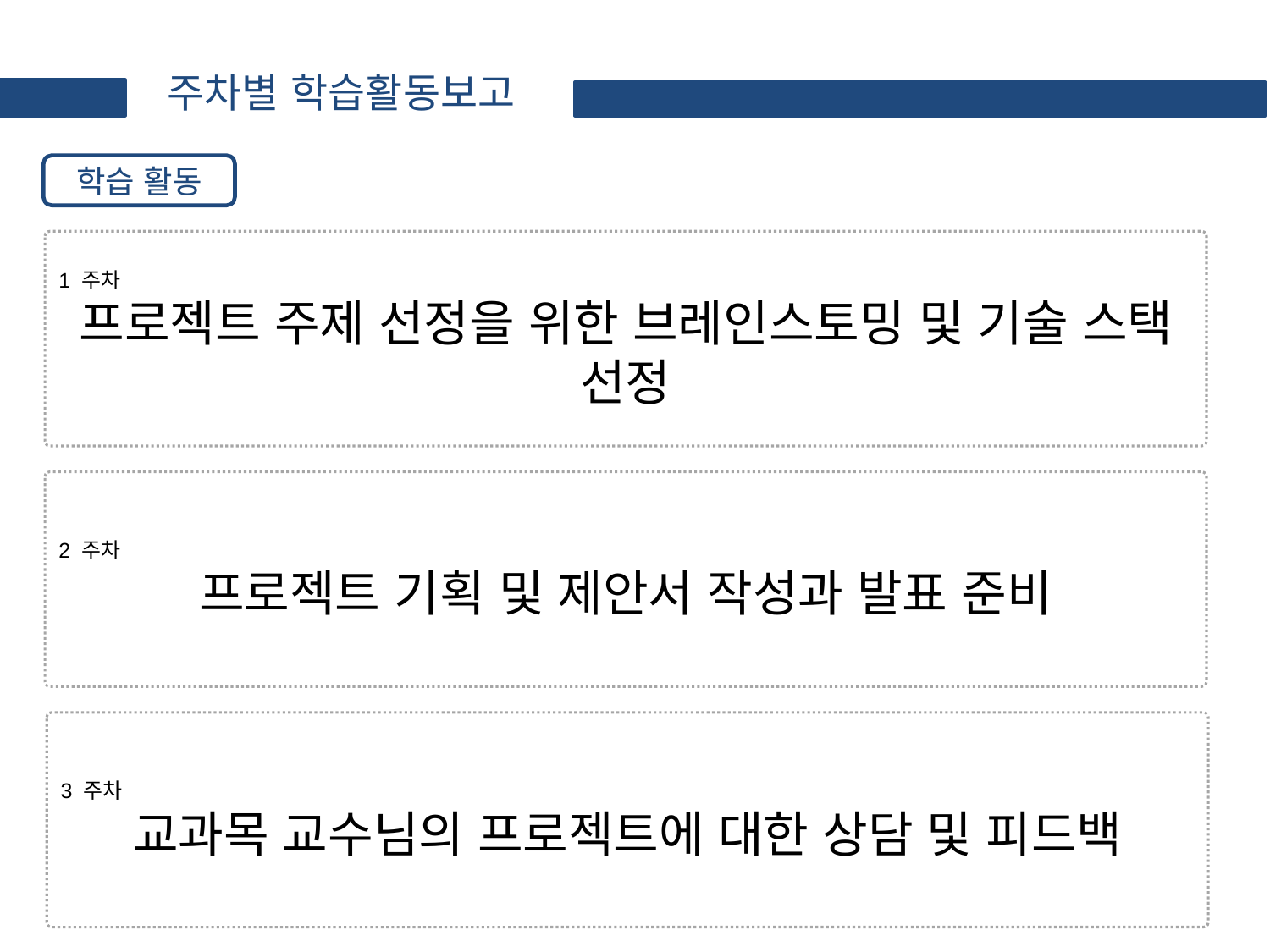

주차별 학습활동보고

학습 활동
1 주차
프로젝트 주제 선정을 위한 브레인스토밍 및 기술 스택 선정
2 주차
프로젝트 기획 및 제안서 작성과 발표 준비
3 주차
교과목 교수님의 프로젝트에 대한 상담 및 피드백